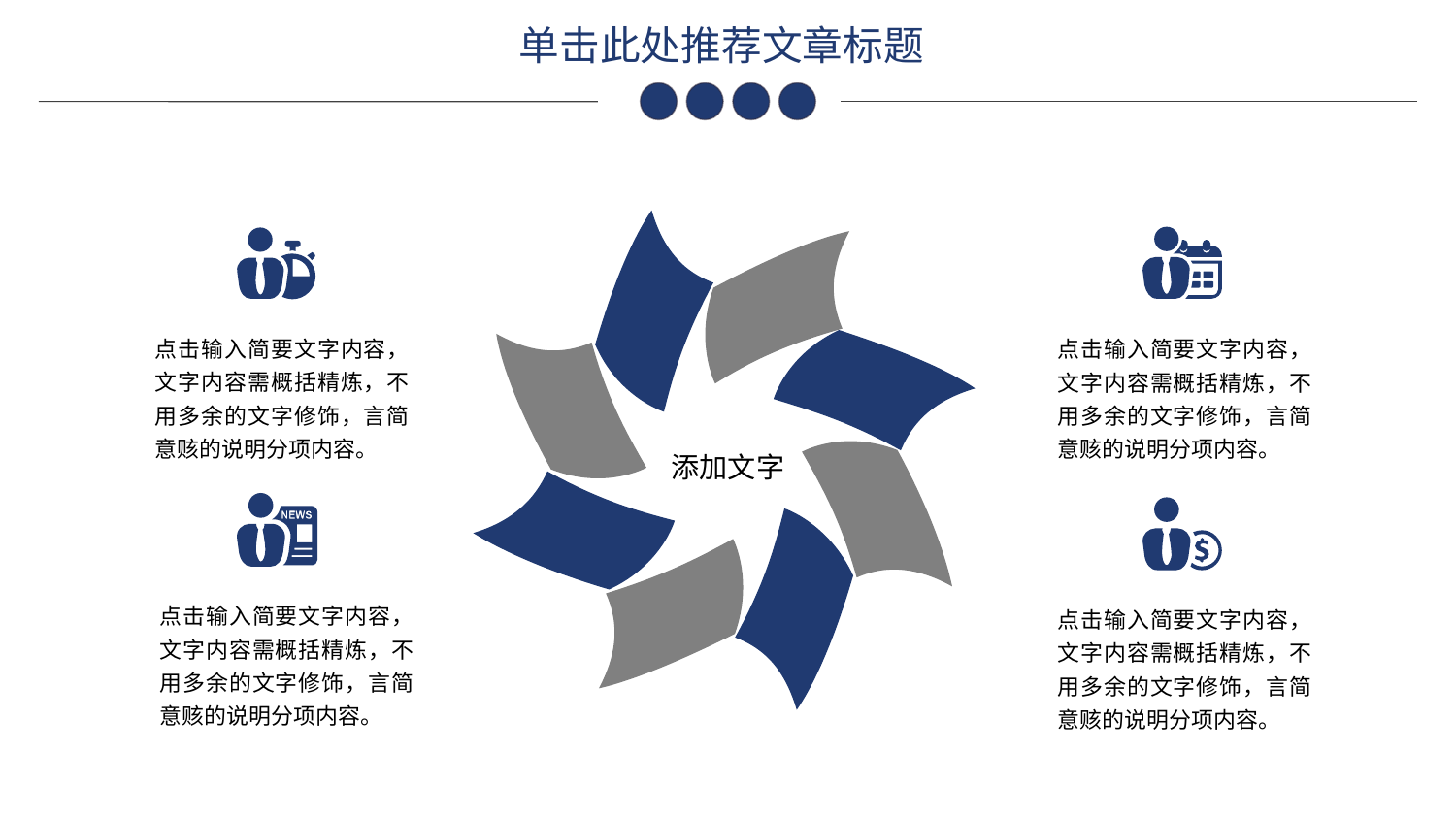

单击此处推荐文章标题

点击输入简要文字内容，文字内容需概括精炼，不用多余的文字修饰，言简意赅的说明分项内容。
点击输入简要文字内容，文字内容需概括精炼，不用多余的文字修饰，言简意赅的说明分项内容。

添加文字

点击输入简要文字内容，文字内容需概括精炼，不用多余的文字修饰，言简意赅的说明分项内容。
点击输入简要文字内容，文字内容需概括精炼，不用多余的文字修饰，言简意赅的说明分项内容。